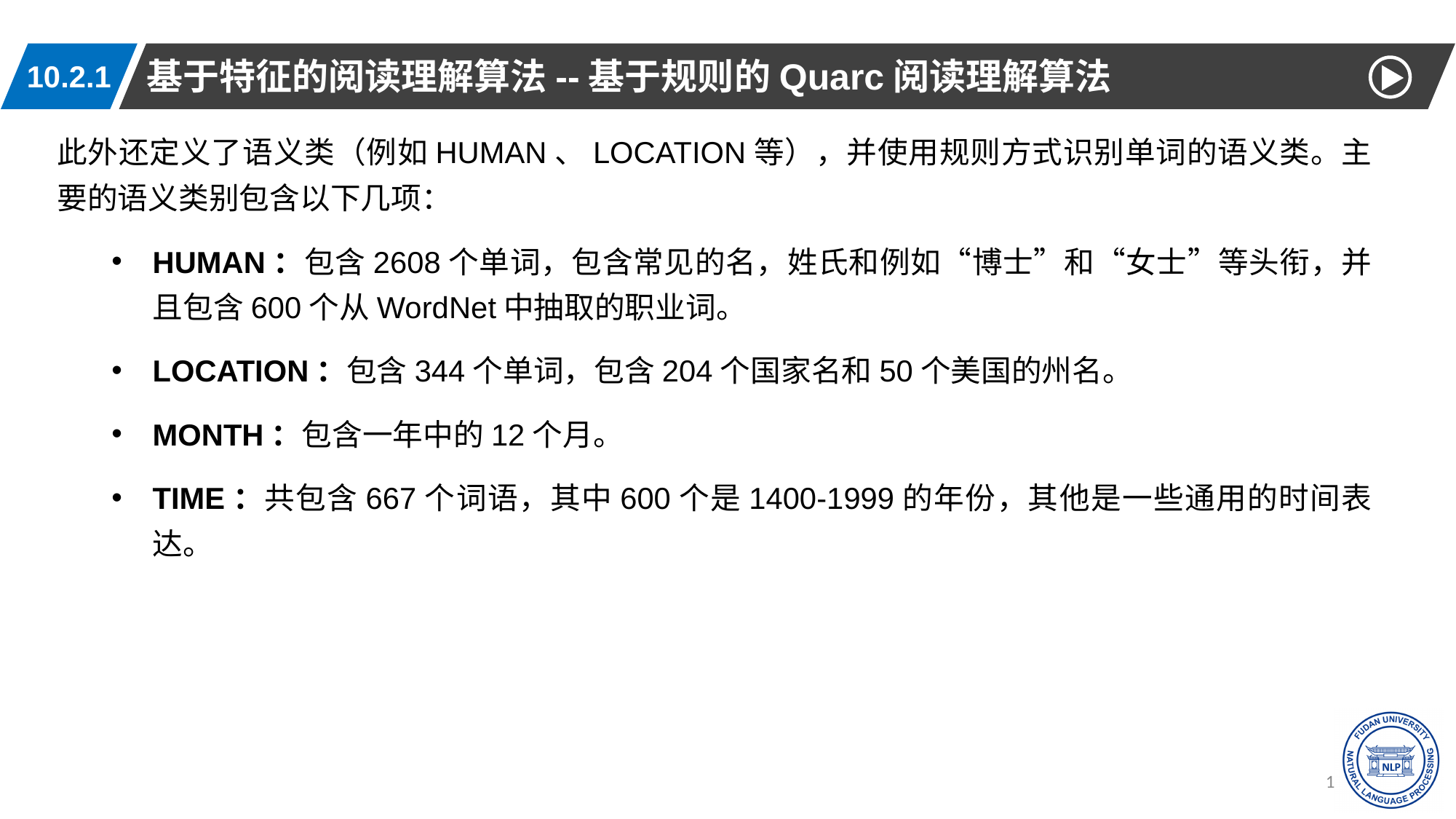

基于特征的阅读理解算法--基于规则的Quarc阅读理解算法
10.2.1

此外还定义了语义类（例如HUMAN、LOCATION等），并使用规则方式识别单词的语义类。主要的语义类别包含以下几项：
HUMAN：包含2608个单词，包含常见的名，姓氏和例如“博士”和“女士”等头衔，并且包含600个从WordNet中抽取的职业词。
LOCATION：包含344个单词，包含204个国家名和50个美国的州名。
MONTH：包含一年中的12个月。
TIME：共包含667个词语，其中600个是1400-1999的年份，其他是一些通用的时间表达。
17